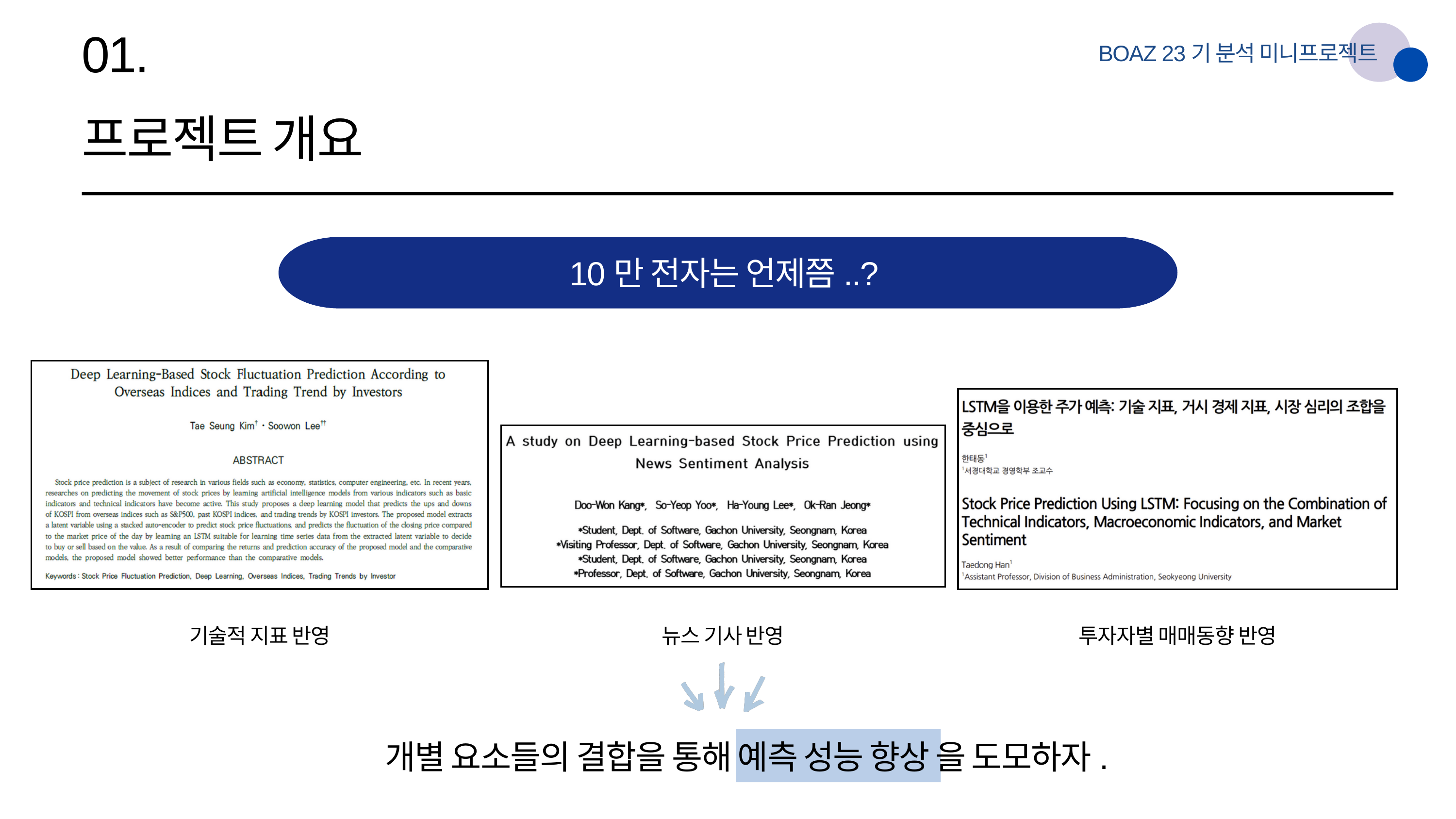

01.

BOAZ 23기 분석 미니프로젝트

프로젝트 개요

10만 전자는 언제쯤..?

기술적 지표 반영
뉴스 기사 반영
투자자별 매매동향 반영

개별 요소들의 결합을 통해 예측 성능 향상 을 도모하자.